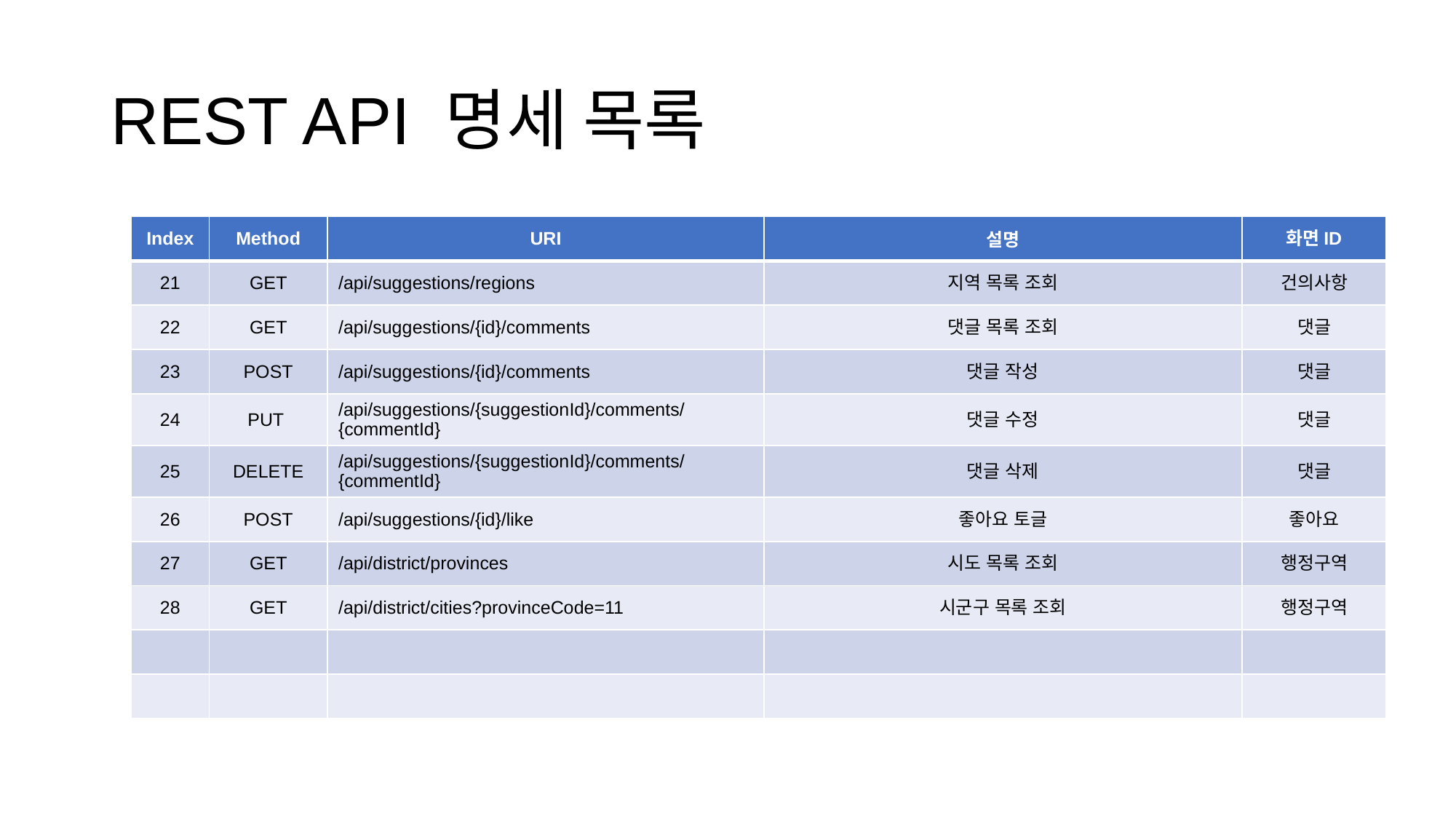

# REST API 명세 목록
| Index | Method | URI | 설명 | 화면ID |
| --- | --- | --- | --- | --- |
| 21 | GET | /api/suggestions/regions | 지역 목록 조회 | 건의사항 |
| 22 | GET | /api/suggestions/{id}/comments | 댓글 목록 조회 | 댓글 |
| 23 | POST | /api/suggestions/{id}/comments | 댓글 작성 | 댓글 |
| 24 | PUT | /api/suggestions/{suggestionId}/comments/{commentId} | 댓글 수정 | 댓글 |
| 25 | DELETE | /api/suggestions/{suggestionId}/comments/{commentId} | 댓글 삭제 | 댓글 |
| 26 | POST | /api/suggestions/{id}/like | 좋아요 토글 | 좋아요 |
| 27 | GET | /api/district/provinces | 시도 목록 조회 | 행정구역 |
| 28 | GET | /api/district/cities?provinceCode=11 | 시군구 목록 조회 | 행정구역 |
|  |  |  |  |  |
|  |  |  |  |  |